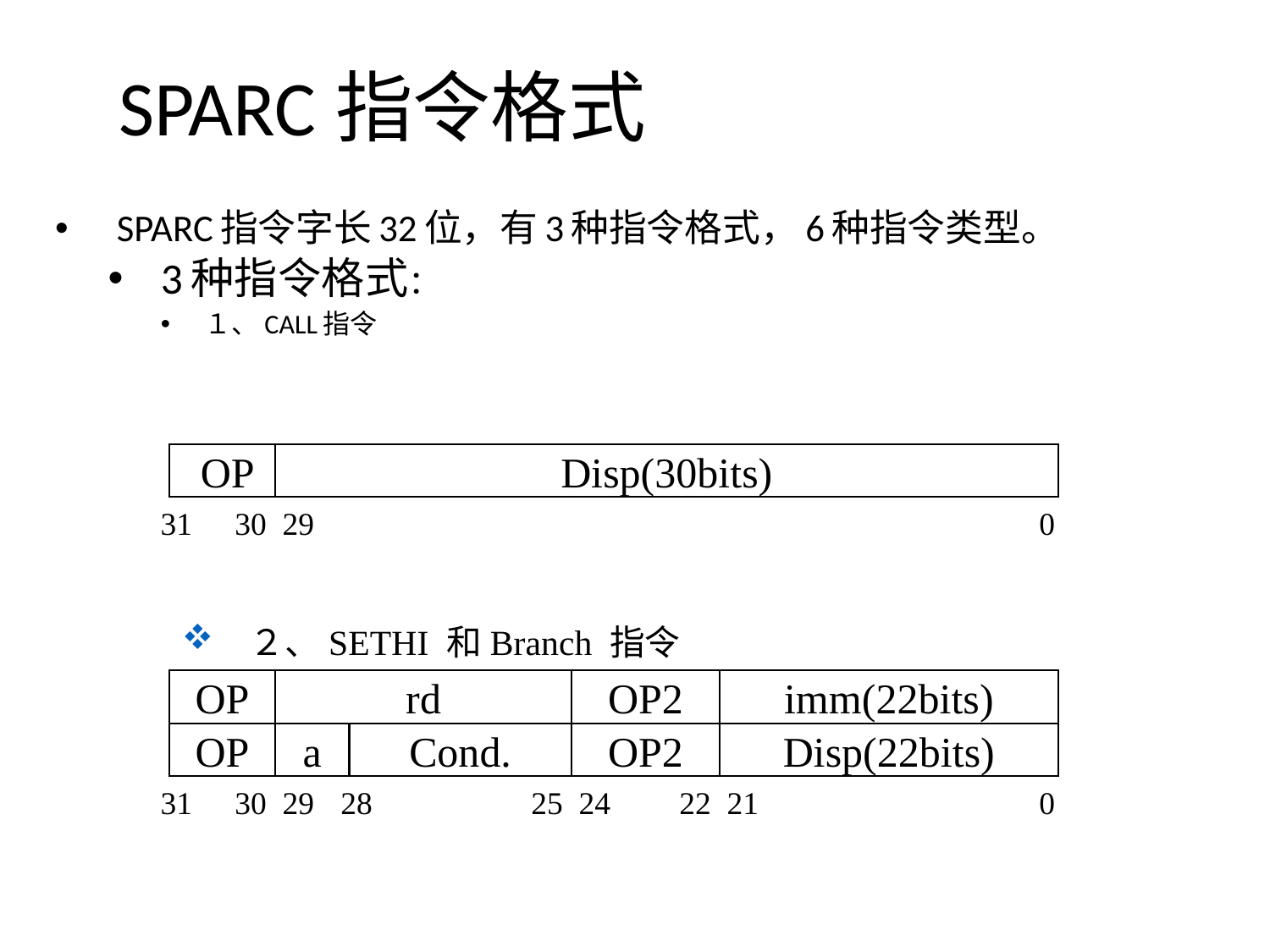

# SPARC指令格式
SPARC指令字长32位，有3种指令格式，6种指令类型。
3种指令格式：
１、CALL指令
OP
Disp(30bits)
31
30  29
0
　２、SETHI 和Branch 指令
OP
rd
OP2
imm(22bits)
OP
a
Cond.
OP2
Disp(22bits)
31
30  29
28
25  24
22  21
0